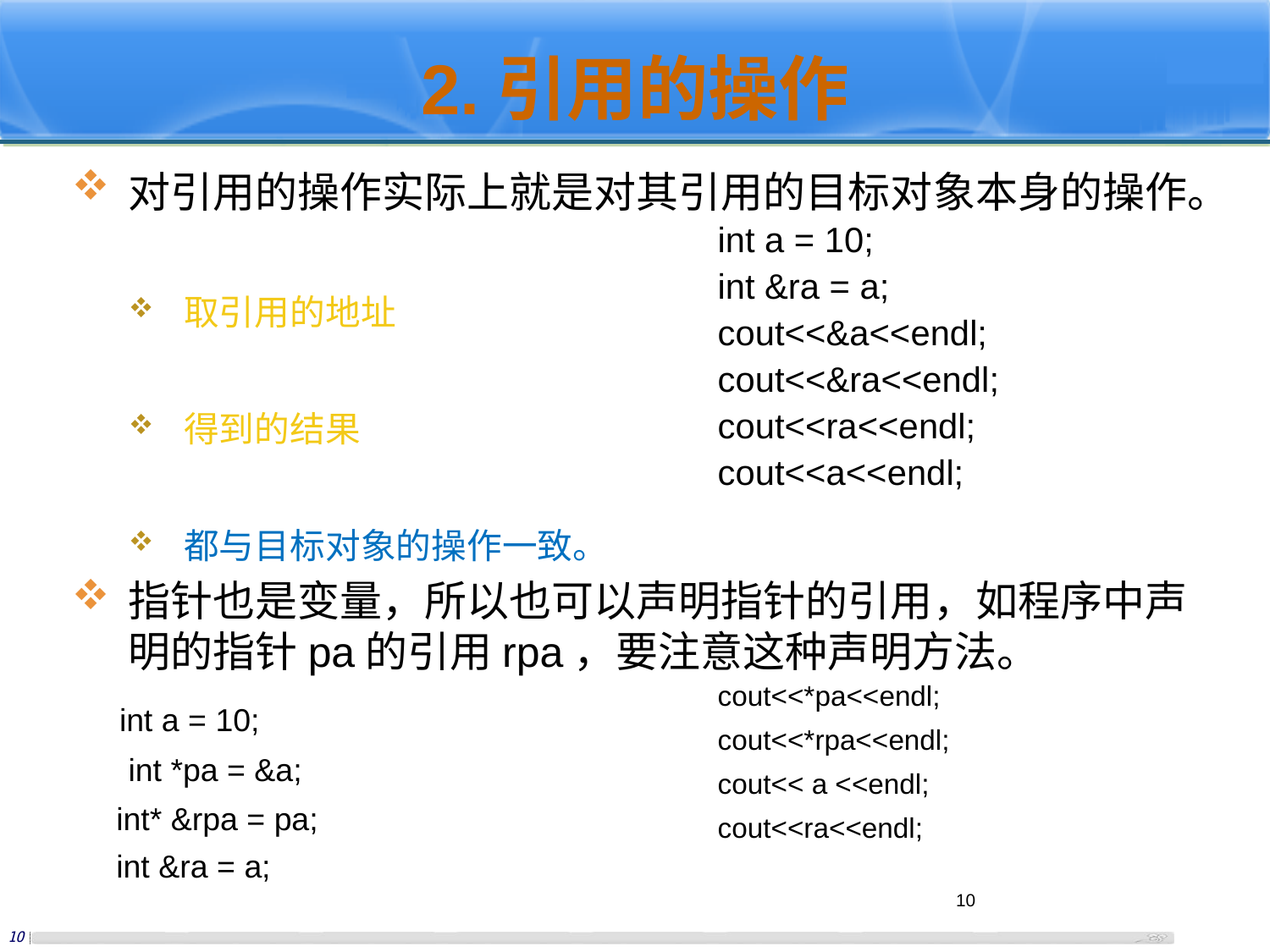

# 2.引用的操作
对引用的操作实际上就是对其引用的目标对象本身的操作。

取引用的地址

得到的结果

都与目标对象的操作一致。
指针也是变量，所以也可以声明指针的引用，如程序中声明的指针pa的引用rpa，要注意这种声明方法。
    int a = 10;
	int *pa = &a;		//指向a的指针
     int* &rpa = pa;
     int &ra = a;

int a = 10;
int &ra = a;
cout<<&a<<endl;
cout<<&ra<<endl;
cout<<ra<<endl;
cout<<a<<endl;
cout<<*pa<<endl;
cout<<*rpa<<endl;
cout<< a <<endl;
cout<<ra<<endl;

10